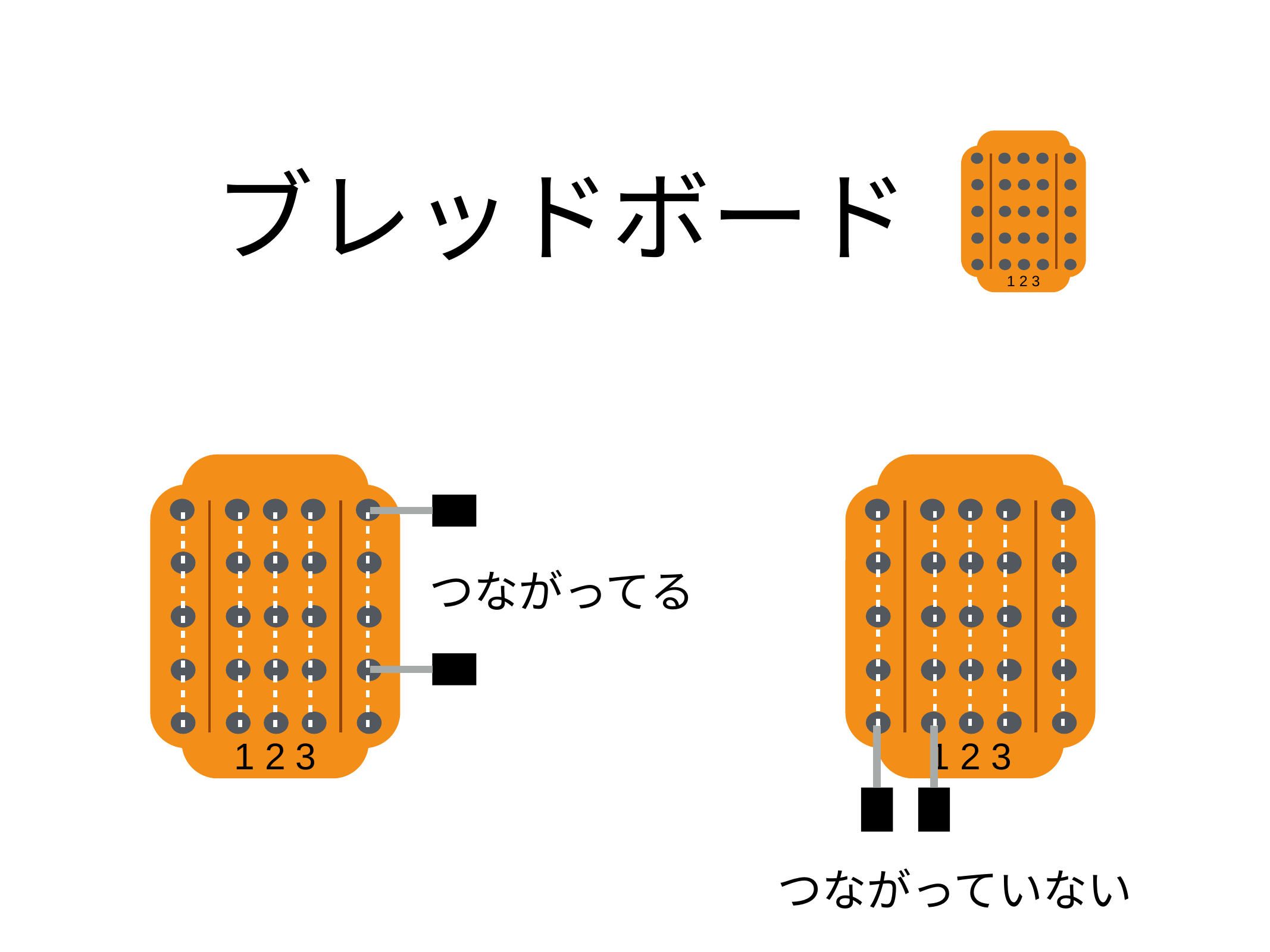

# ブレッドボード

1 2 3

1 2 3

1 2 3

つながってる

つながっていない